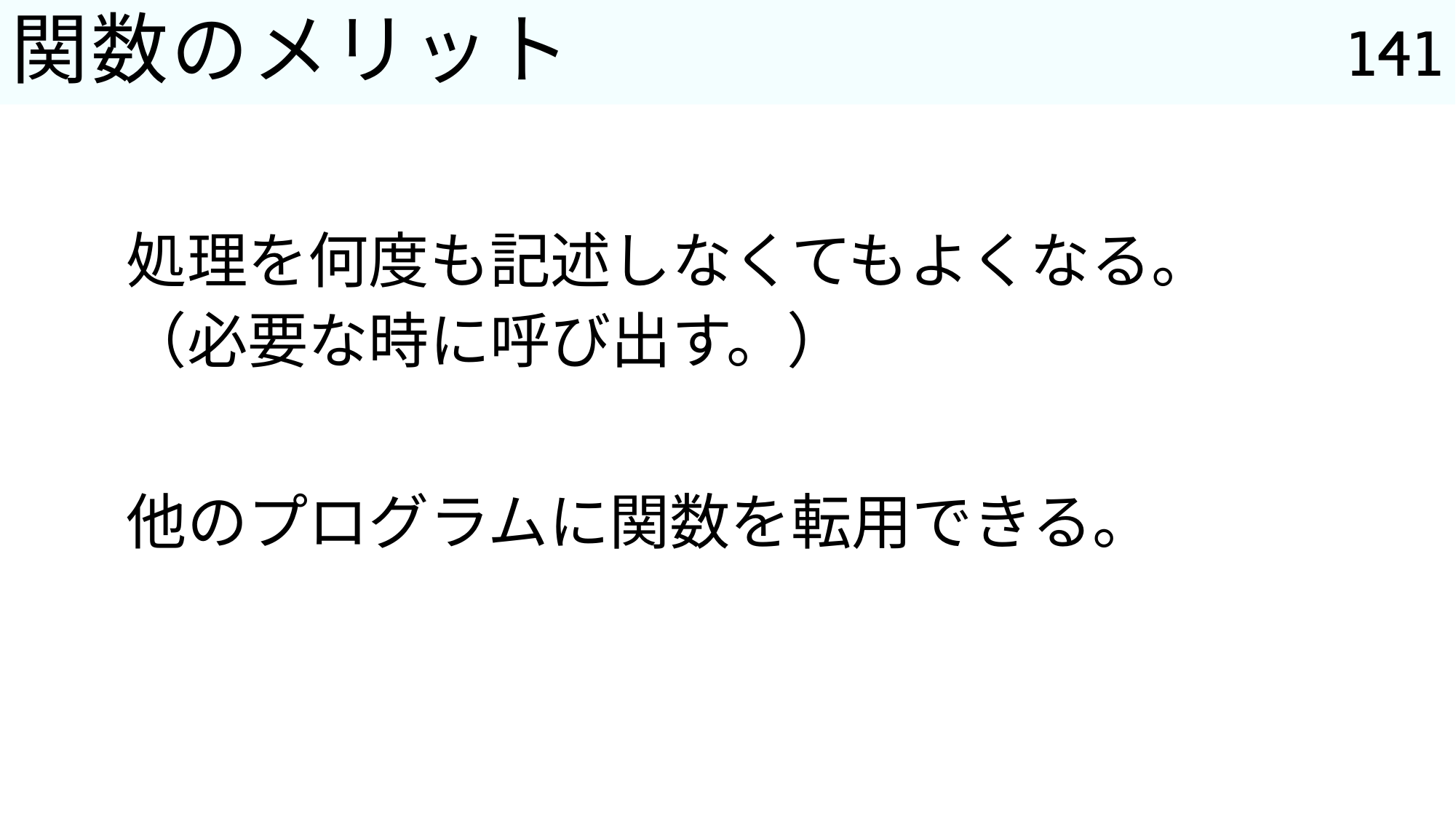

141
# 関数のメリット
処理を何度も記述しなくてもよくなる。
（必要な時に呼び出す。）

他のプログラムに関数を転用できる。